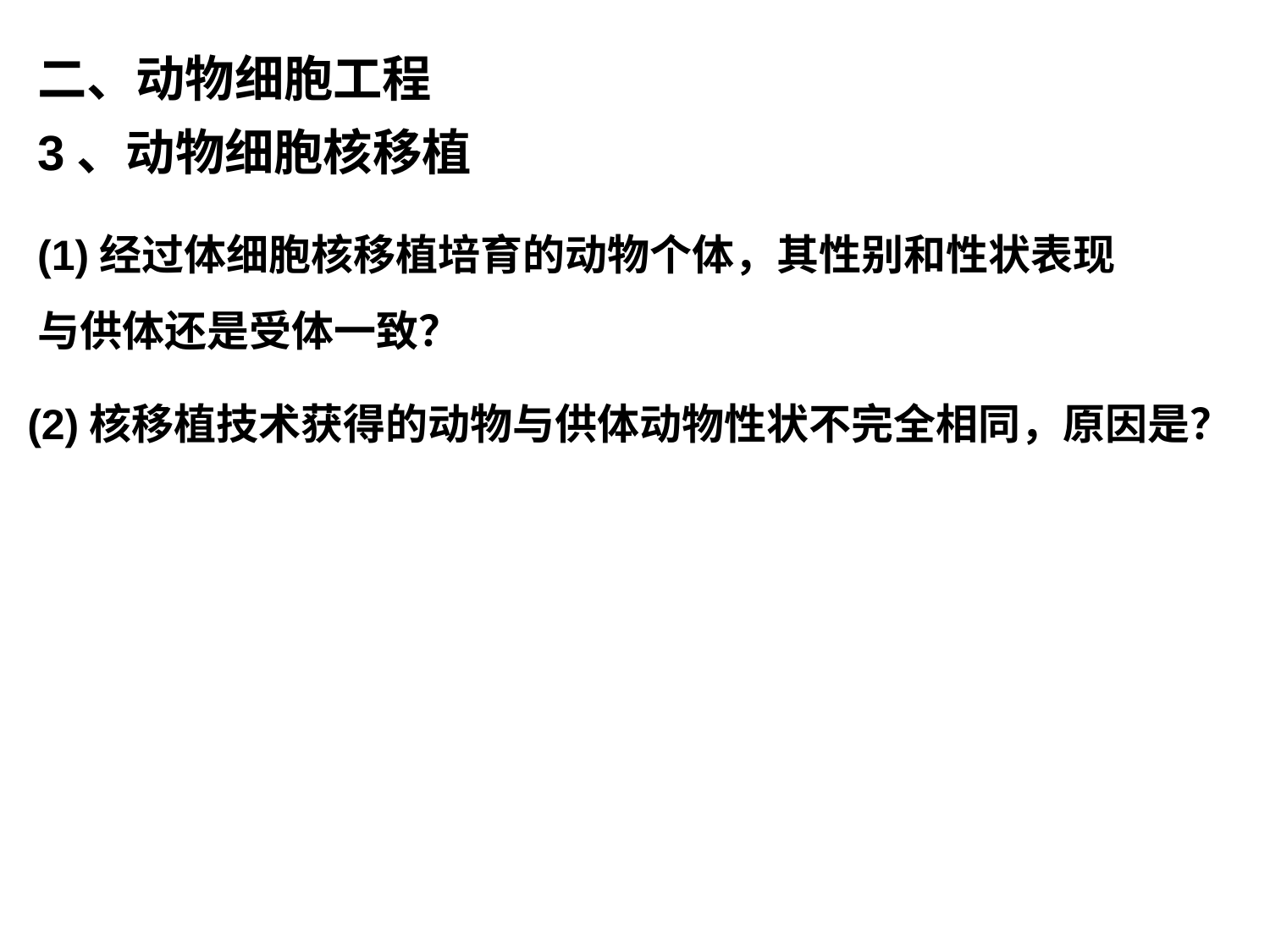

二、动物细胞工程
3、动物细胞核移植
(1)经过体细胞核移植培育的动物个体，其性别和性状表现与供体还是受体一致？

(2)核移植技术获得的动物与供体动物性状不完全相同，原因是？